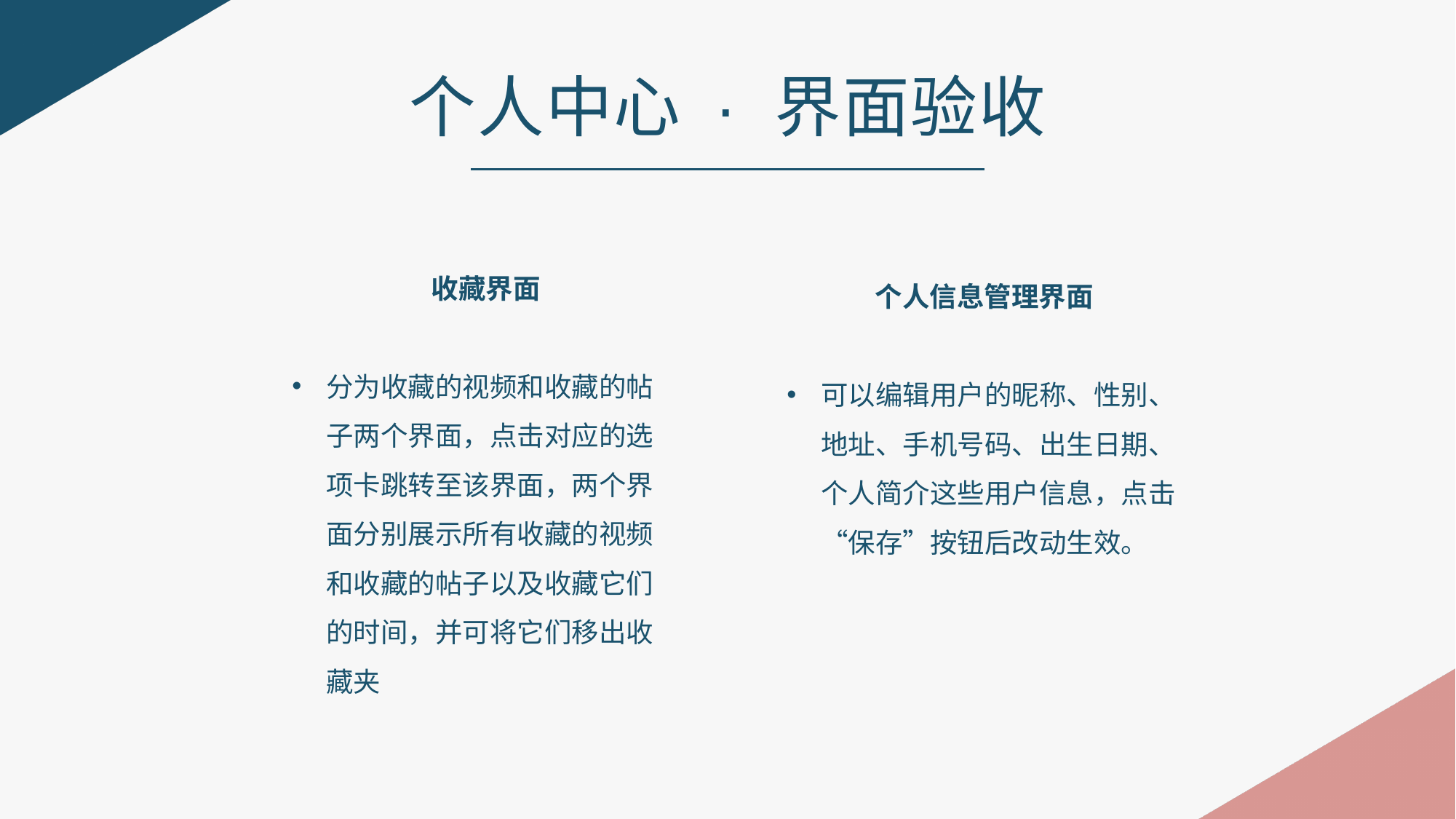

个人中心 · 界面验收
收藏界面

分为收藏的视频和收藏的帖子两个界面，点击对应的选项卡跳转至该界面，两个界面分别展示所有收藏的视频和收藏的帖子以及收藏它们的时间，并可将它们移出收藏夹
个人信息管理界面

可以编辑用户的昵称、性别、地址、手机号码、出生日期、个人简介这些用户信息，点击“保存”按钮后改动生效。